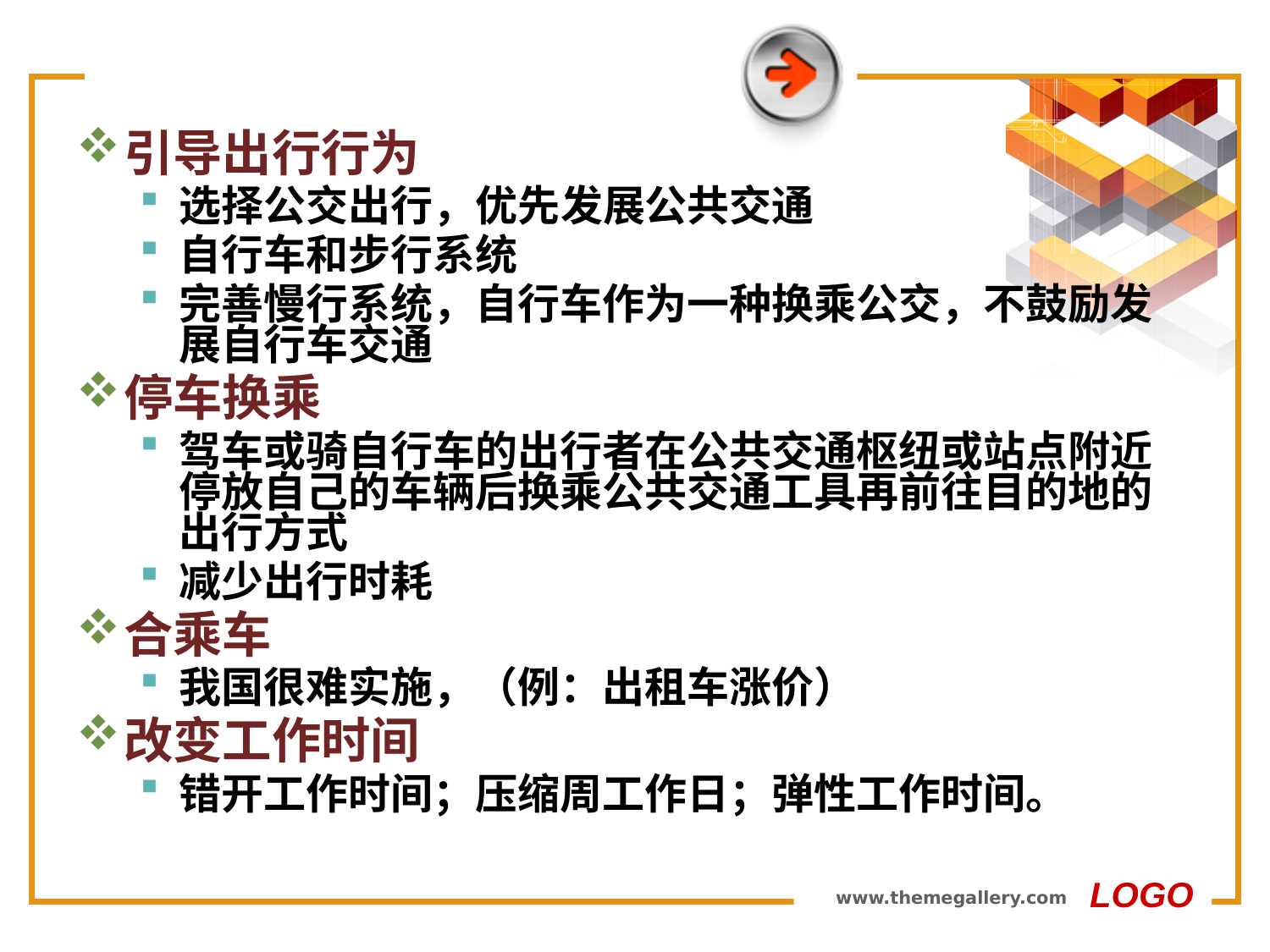

#
引导出行行为
选择公交出行，优先发展公共交通
自行车和步行系统
完善慢行系统，自行车作为一种换乘公交，不鼓励发展自行车交通
停车换乘
驾车或骑自行车的出行者在公共交通枢纽或站点附近停放自己的车辆后换乘公共交通工具再前往目的地的出行方式
减少出行时耗
合乘车
我国很难实施，（例：出租车涨价）
改变工作时间
错开工作时间；压缩周工作日；弹性工作时间。
LOGO
www.themegallery.com